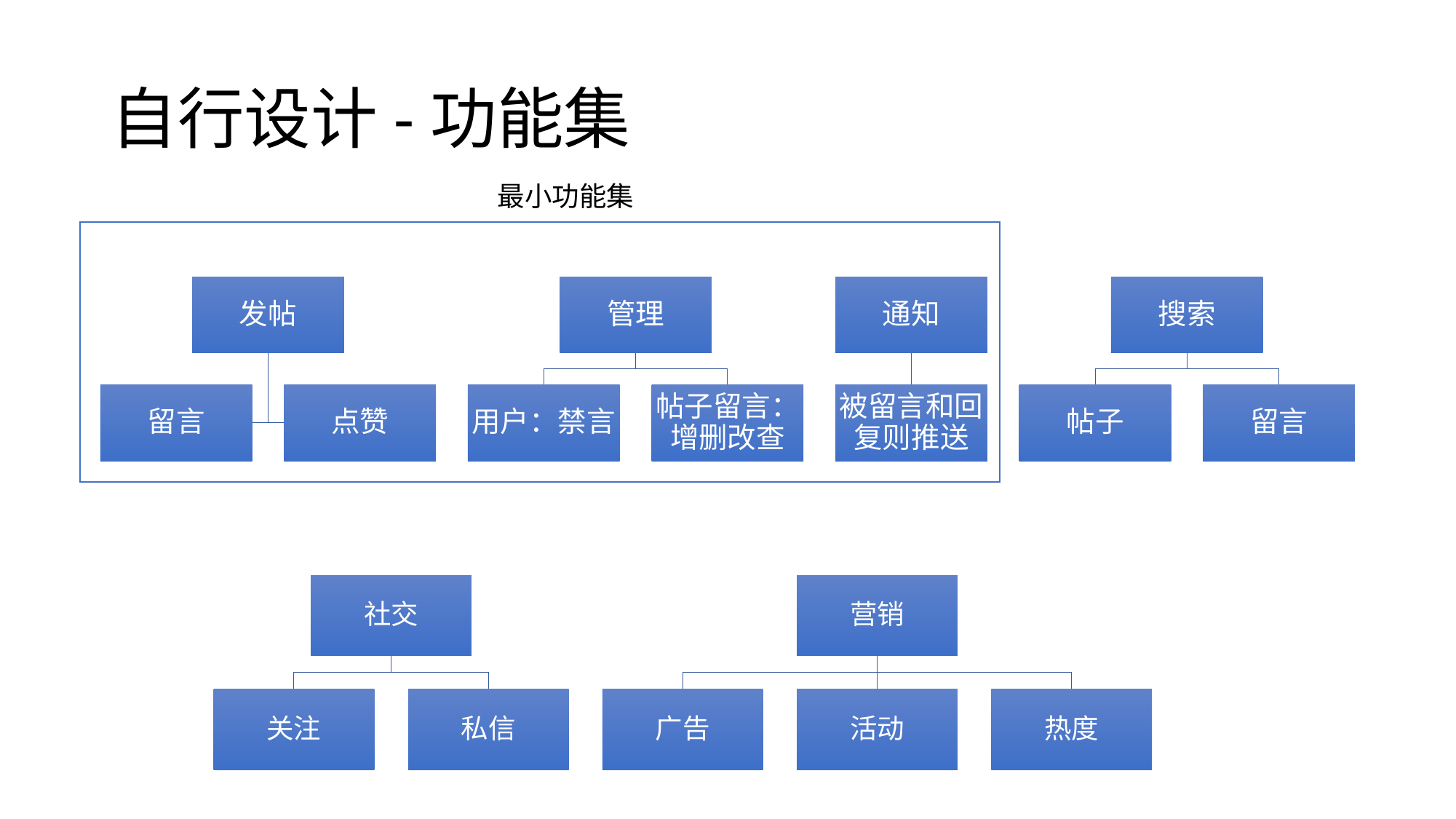

# 自行设计-功能集
最小功能集
发帖
留言
点赞
管理
用户：禁言
帖子留言：增删改查
通知
被留言和回复则推送
搜索
帖子
留言

社交
关注
私信
营销
广告
活动
热度